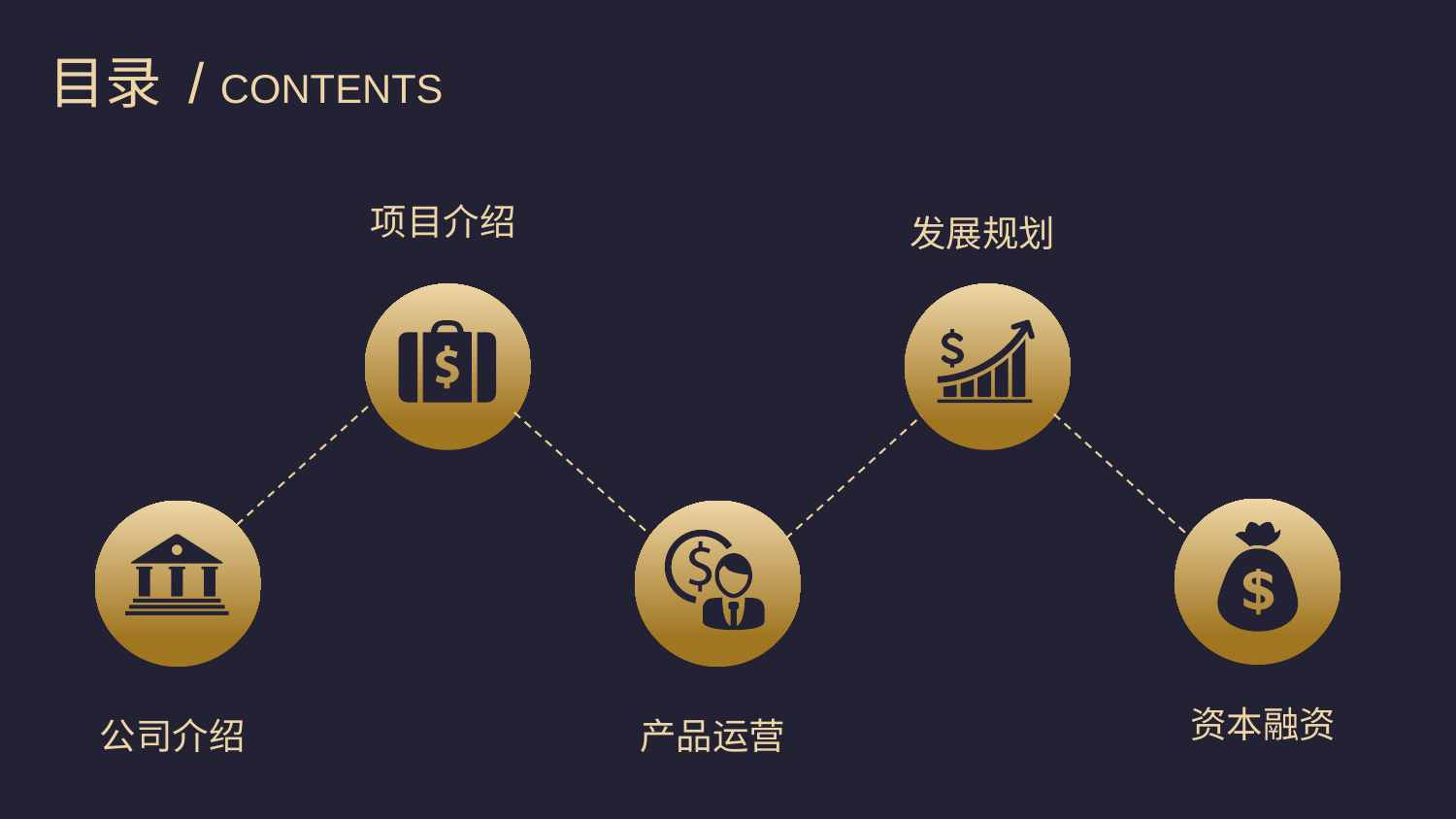

目录 / CONTENTS
项目介绍
发展规划

资本融资
公司介绍
产品运营